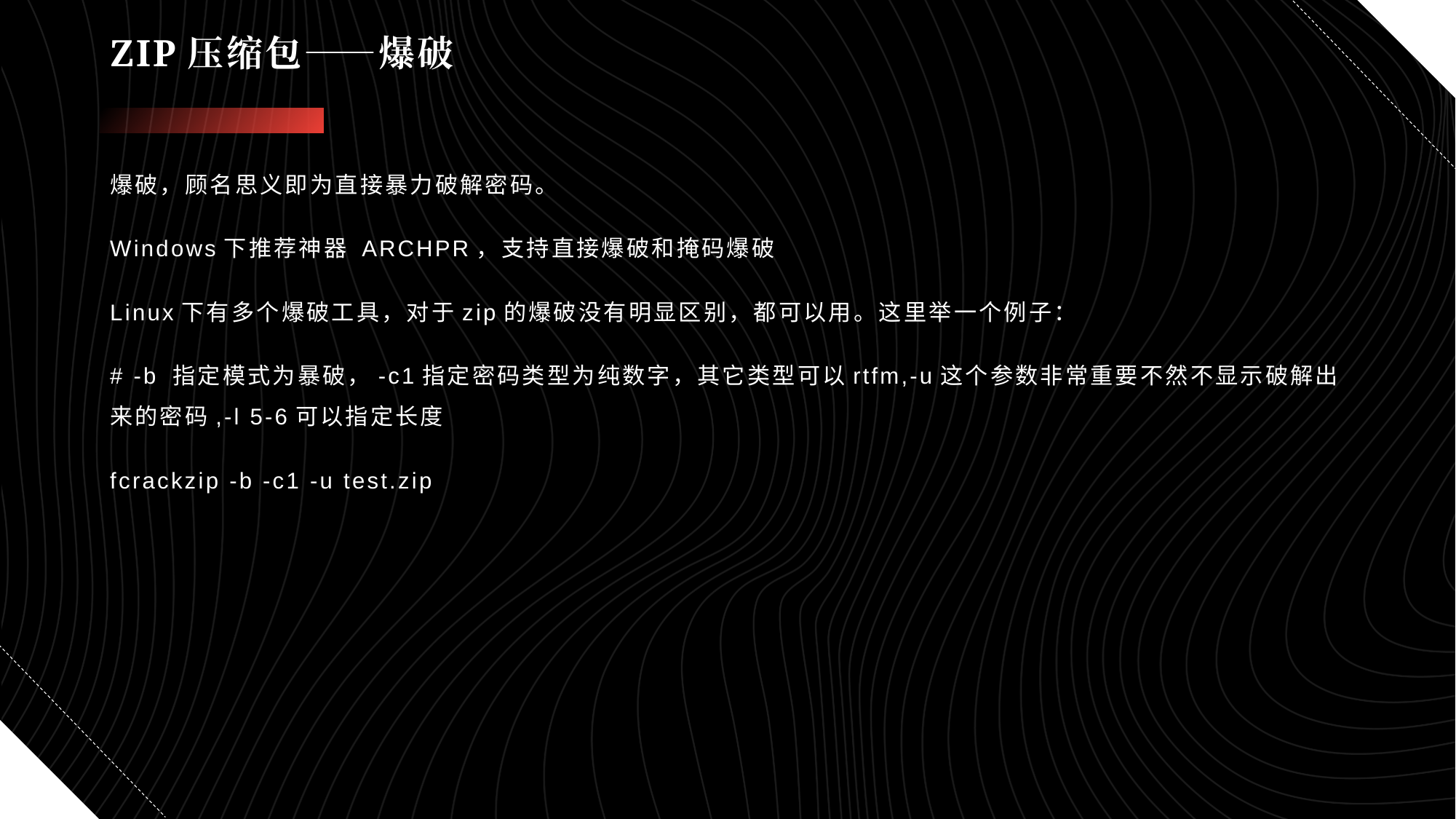

# ZIP压缩包——爆破
爆破，顾名思义即为直接暴力破解密码。
Windows下推荐神器 ARCHPR，支持直接爆破和掩码爆破
Linux下有多个爆破工具，对于zip的爆破没有明显区别，都可以用。这里举一个例子：
# -b 指定模式为暴破，-c1指定密码类型为纯数字，其它类型可以rtfm,-u这个参数非常重要不然不显示破解出来的密码,-l 5-6可以指定长度
fcrackzip -b -c1 -u test.zip